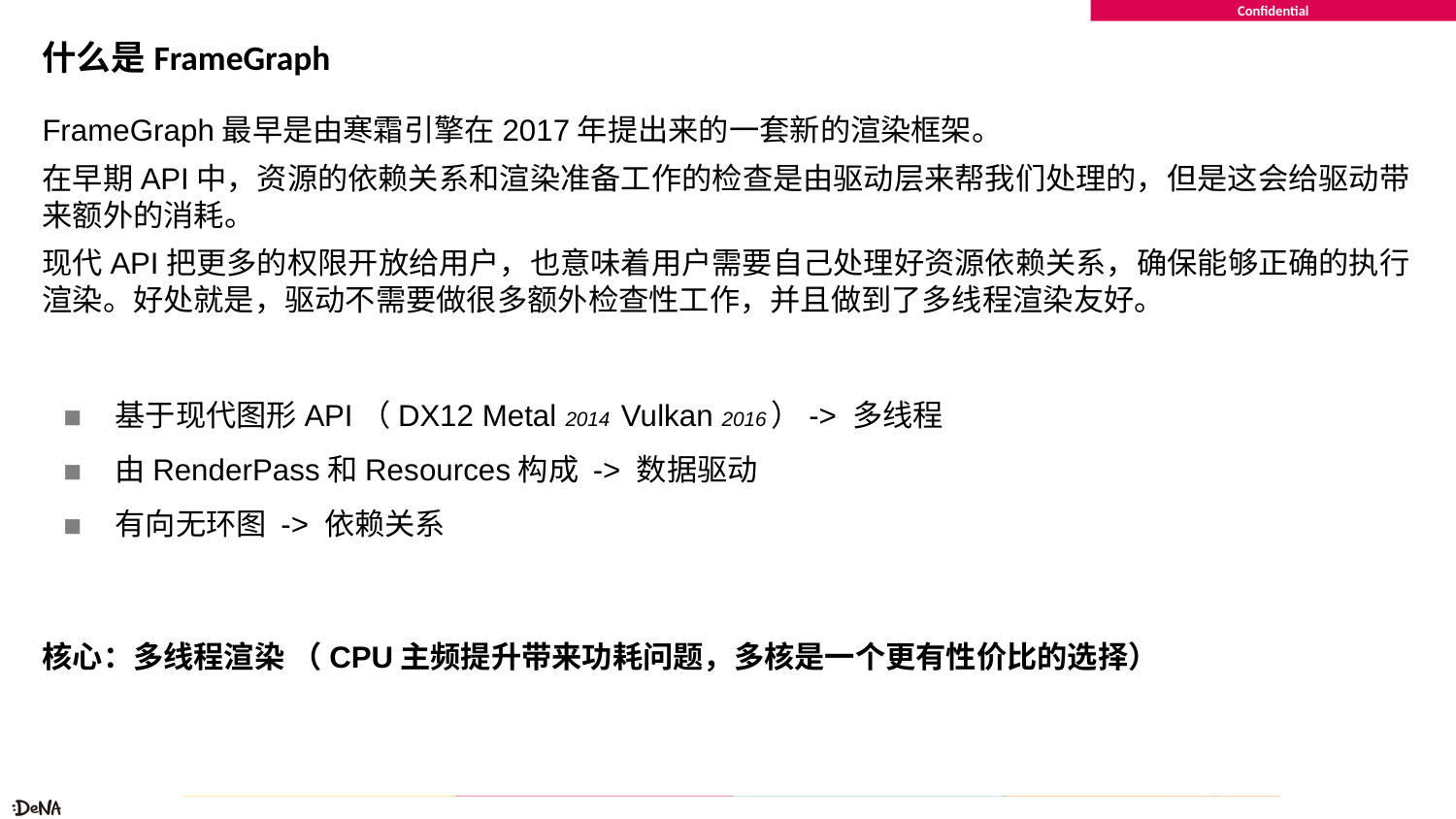

# 什么是FrameGraph
FrameGraph最早是由寒霜引擎在2017年提出来的一套新的渲染框架。
在早期API中，资源的依赖关系和渲染准备工作的检查是由驱动层来帮我们处理的，但是这会给驱动带来额外的消耗。
现代API把更多的权限开放给用户，也意味着用户需要自己处理好资源依赖关系，确保能够正确的执行渲染。好处就是，驱动不需要做很多额外检查性工作，并且做到了多线程渲染友好。

基于现代图形API（DX12 Metal 2014  Vulkan 2016）-> 多线程
由RenderPass和Resources构成 -> 数据驱动
有向无环图 -> 依赖关系

核心：多线程渲染 （CPU主频提升带来功耗问题，多核是一个更有性价比的选择）